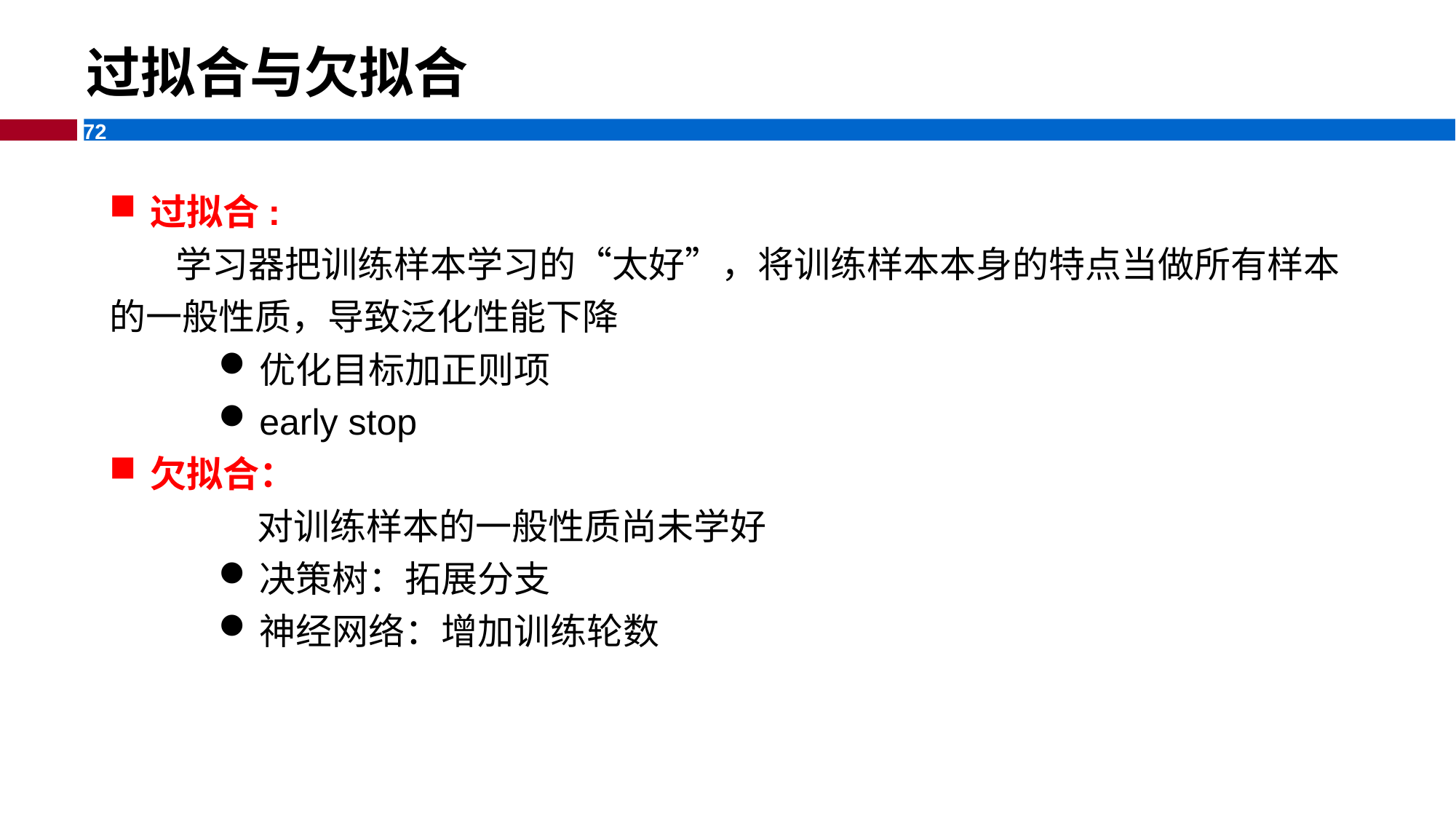

过拟合与欠拟合
过拟合:
       学习器把训练样本学习的“太好”，将训练样本本身的特点当做所有样本的一般性质，导致泛化性能下降
优化目标加正则项
early stop
欠拟合：
	对训练样本的一般性质尚未学好
决策树：拓展分支
神经网络：增加训练轮数